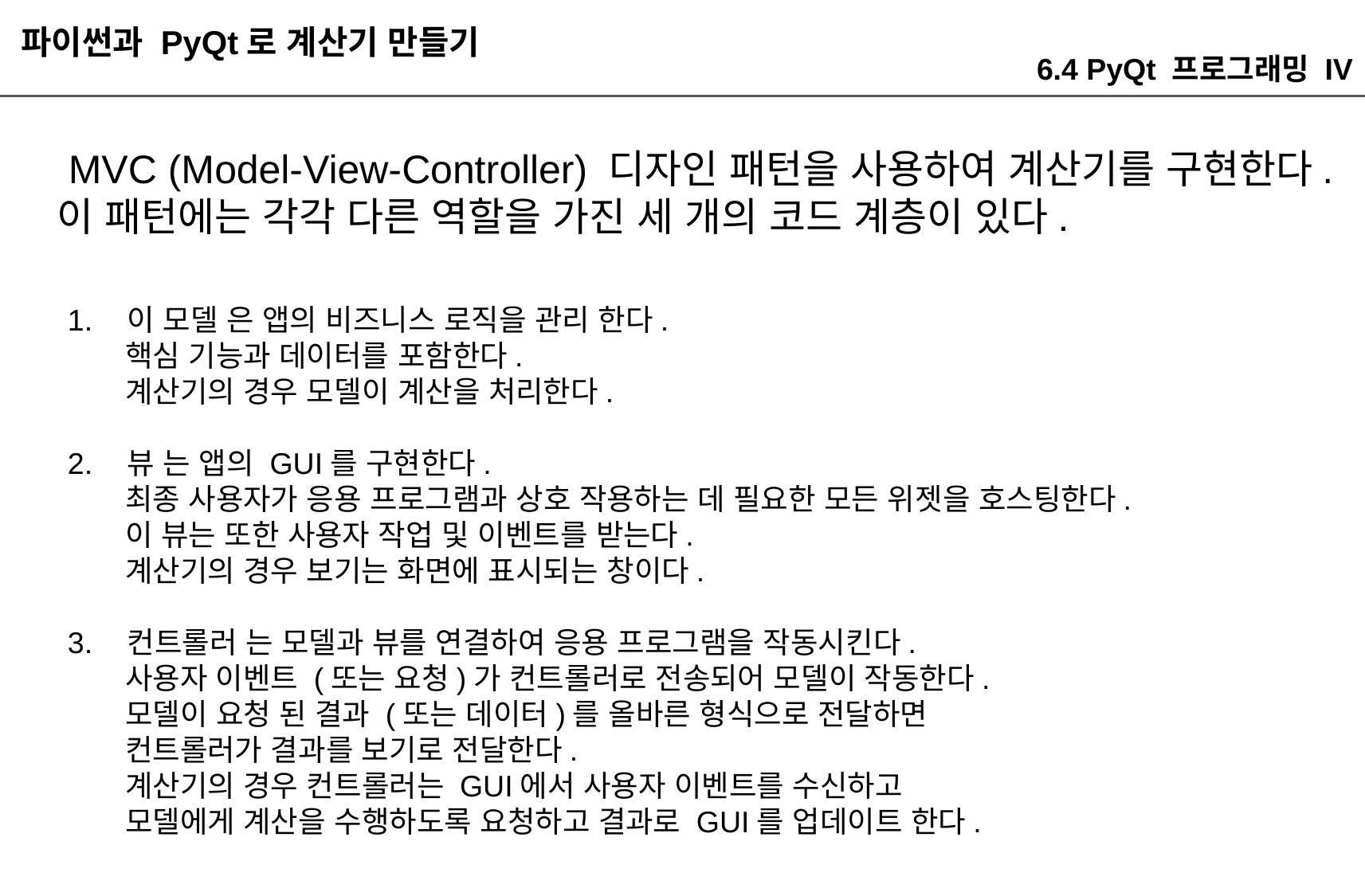

파이썬과 PyQt로 계산기 만들기
6.4 PyQt 프로그래밍 IV
 MVC (Model-View-Controller) 디자인 패턴을 사용하여 계산기를 구현한다.
이 패턴에는 각각 다른 역할을 가진 세 개의 코드 계층이 있다.
이 모델 은 앱의 비즈니스 로직을 관리 한다.
      핵심 기능과 데이터를 포함한다.
      계산기의 경우 모델이 계산을 처리한다.

뷰 는 앱의 GUI를 구현한다.
      최종 사용자가 응용 프로그램과 상호 작용하는 데 필요한 모든 위젯을 호스팅한다.
      이 뷰는 또한 사용자 작업 및 이벤트를 받는다.
      계산기의 경우 보기는 화면에 표시되는 창이다.

컨트롤러 는 모델과 뷰를 연결하여 응용 프로그램을 작동시킨다.
      사용자 이벤트 (또는 요청)가 컨트롤러로 전송되어 모델이 작동한다.
      모델이 요청 된 결과 (또는 데이터)를 올바른 형식으로 전달하면
      컨트롤러가 결과를 보기로 전달한다.
      계산기의 경우 컨트롤러는 GUI에서 사용자 이벤트를 수신하고
      모델에게 계산을 수행하도록 요청하고 결과로 GUI를 업데이트 한다.